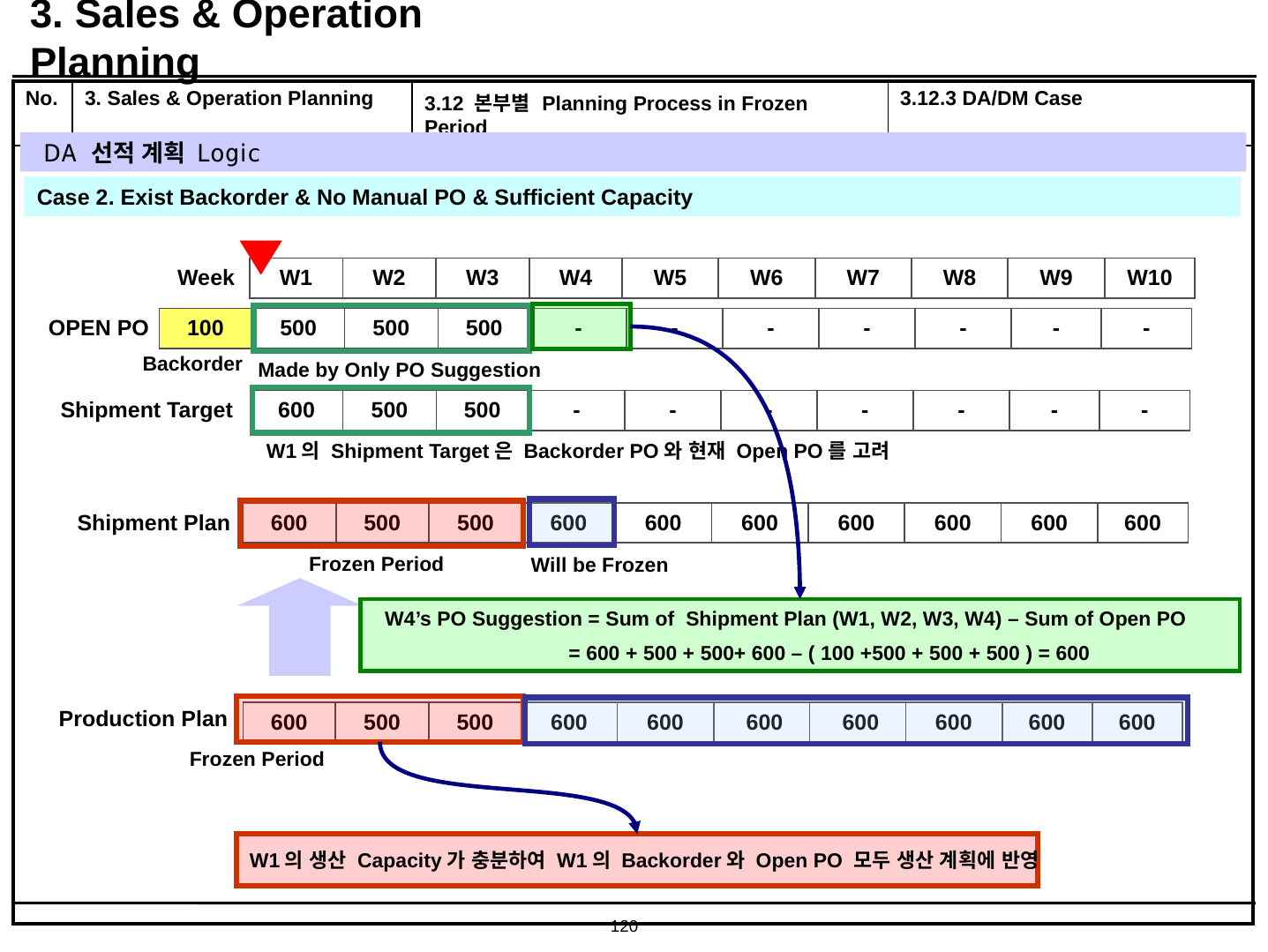

# 3. Sales & Operation Planning
| No. | 3. Sales & Operation Planning | 3.12 본부별 Planning Process in Frozen Period | 3.12.3 DA/DM Case |
| --- | --- | --- | --- |
|  |  |  |  |
DA 선적 계획 Logic
Case 2. Exist Backorder & No Manual PO & Sufficient Capacity

Week
| W1 | W2 | W3 | W4 | W5 | W6 | W7 | W8 | W9 | W10 |
| --- | --- | --- | --- | --- | --- | --- | --- | --- | --- |

OPEN PO
| 100 | 500 | 500 | 500 | - | - | - | - | - | - | - |
| --- | --- | --- | --- | --- | --- | --- | --- | --- | --- | --- |
Backorder
Made by Only PO Suggestion

Shipment Target
| 600 | 500 | 500 | - | - | - | - | - | - | - |
| --- | --- | --- | --- | --- | --- | --- | --- | --- | --- |
W1의 Shipment Target은 Backorder PO와 현재 Open PO를 고려

Shipment Plan
| 600 | 500 | 500 | 600 | 600 | 600 | 600 | 600 | 600 | 600 |
| --- | --- | --- | --- | --- | --- | --- | --- | --- | --- |
Frozen Period
Will be Frozen

W4’s PO Suggestion = Sum of  Shipment Plan (W1, W2, W3, W4) – Sum of Open PO
                                = 600 + 500 + 500+ 600 – ( 100 +500 + 500 + 500 ) = 600

Production Plan
| 600 | 500 | 500 | 600 | 600 | 600 | 600 | 600 | 600 | 600 |
| --- | --- | --- | --- | --- | --- | --- | --- | --- | --- |
Frozen Period
W1의 생산 Capacity가 충분하여 W1의 Backorder와 Open PO 모두 생산 계획에 반영
120